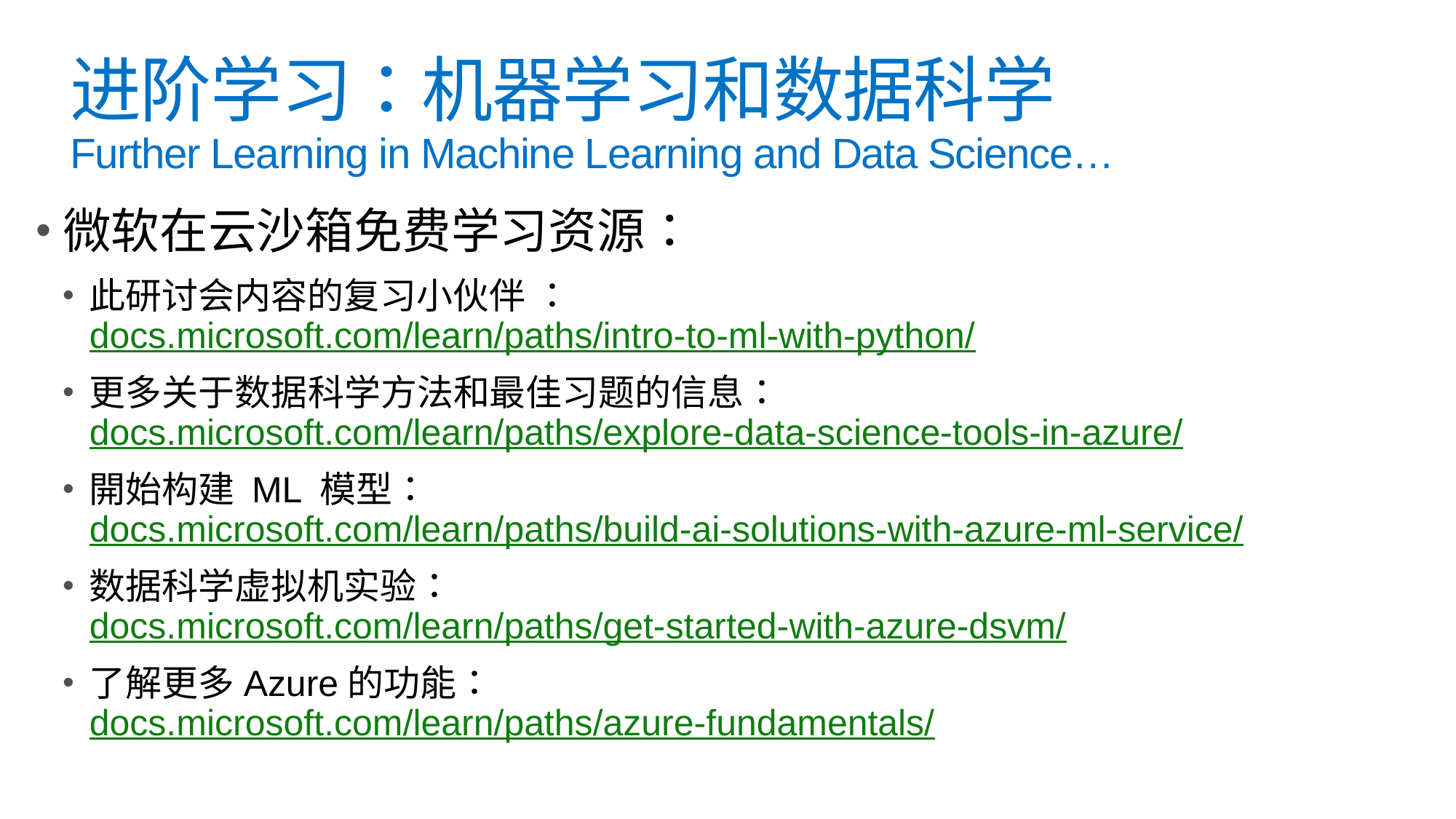

# 进阶学习：机器学习和数据科学 Further Learning in Machine Learning and Data Science…
微软在云沙箱免费学习资源：
此研讨会内容的复习小伙伴 ：
docs.microsoft.com/learn/paths/intro-to-ml-with-python/
更多关于数据科学方法和最佳习题的信息：
docs.microsoft.com/learn/paths/explore-data-science-tools-in-azure/
開始构建 ML 模型：
docs.microsoft.com/learn/paths/build-ai-solutions-with-azure-ml-service/
数据科学虚拟机实验：
docs.microsoft.com/learn/paths/get-started-with-azure-dsvm/
了解更多Azure的功能：
docs.microsoft.com/learn/paths/azure-fundamentals/